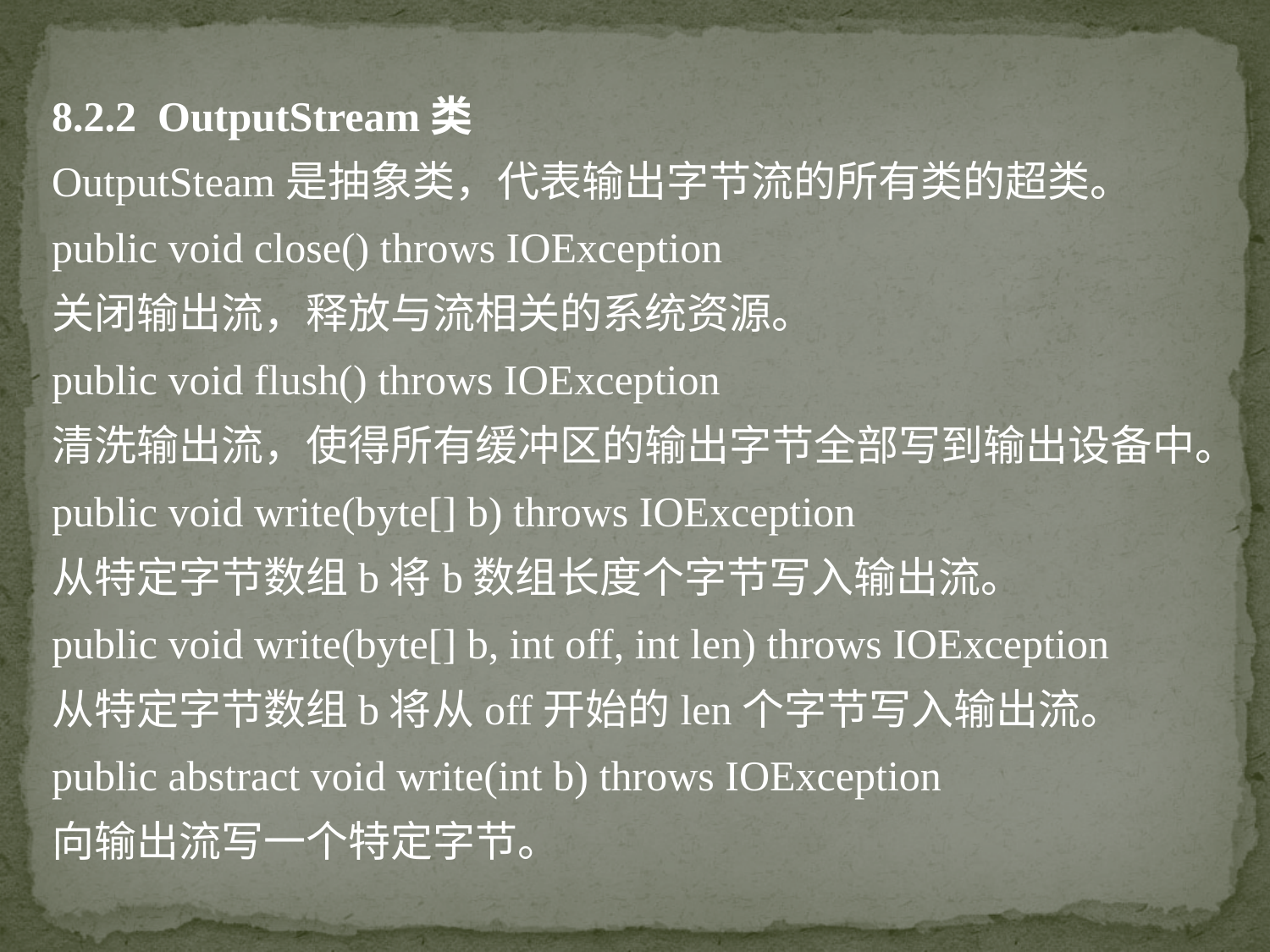

8.2.2  OutputStream类
OutputSteam是抽象类，代表输出字节流的所有类的超类。
public void close() throws IOException
关闭输出流，释放与流相关的系统资源。
public void flush() throws IOException
清洗输出流，使得所有缓冲区的输出字节全部写到输出设备中。
public void write(byte[] b) throws IOException
从特定字节数组b将b数组长度个字节写入输出流。
public void write(byte[] b, int off, int len) throws IOException
从特定字节数组b将从off开始的len个字节写入输出流。
public abstract void write(int b) throws IOException
向输出流写一个特定字节。